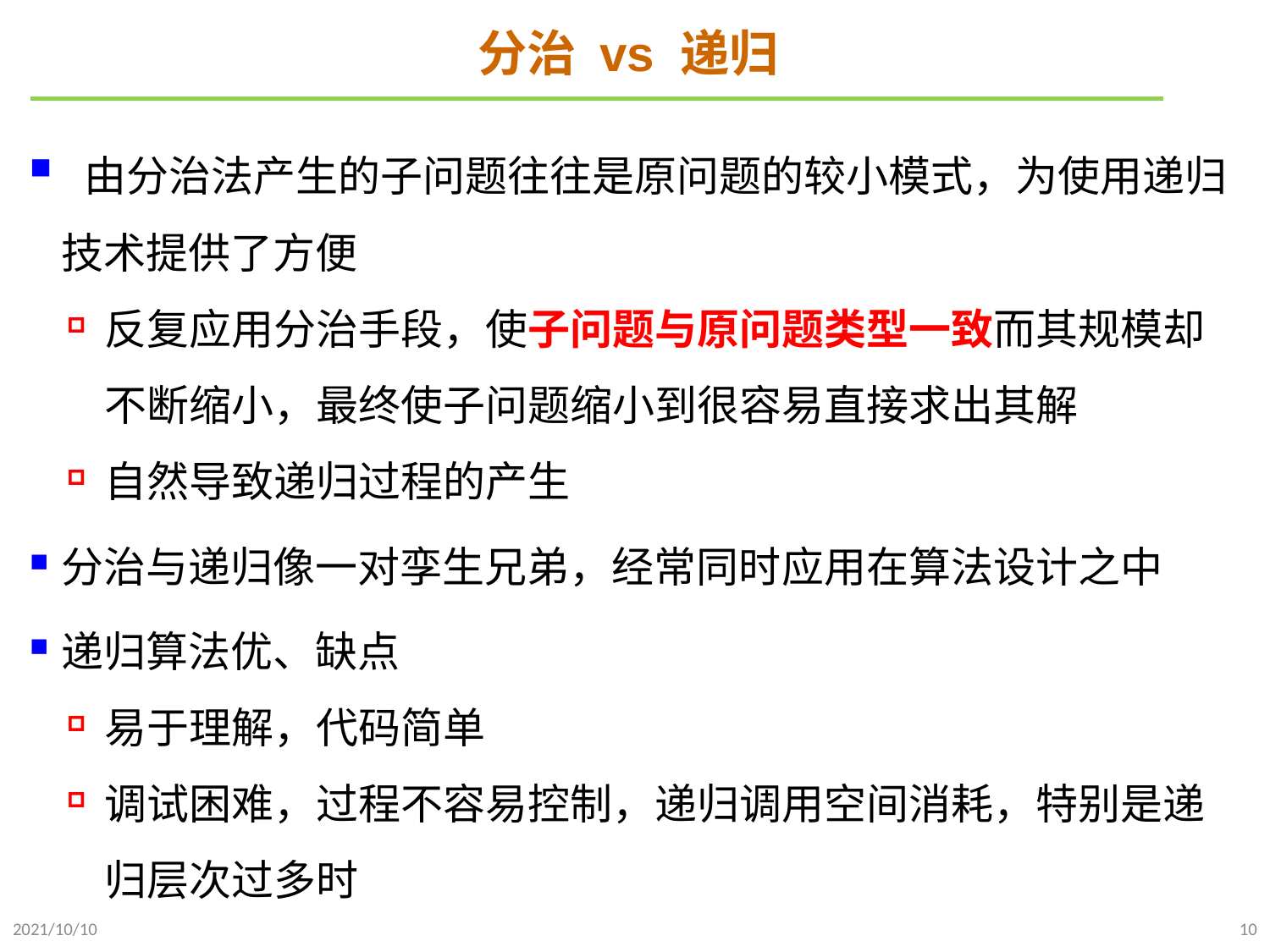

# 分治 vs 递归
 由分治法产生的子问题往往是原问题的较小模式，为使用递归技术提供了方便
反复应用分治手段，使子问题与原问题类型一致而其规模却不断缩小，最终使子问题缩小到很容易直接求出其解
自然导致递归过程的产生
分治与递归像一对孪生兄弟，经常同时应用在算法设计之中
递归算法优、缺点
易于理解，代码简单
调试困难，过程不容易控制，递归调用空间消耗，特别是递归层次过多时

2021/10/10
10